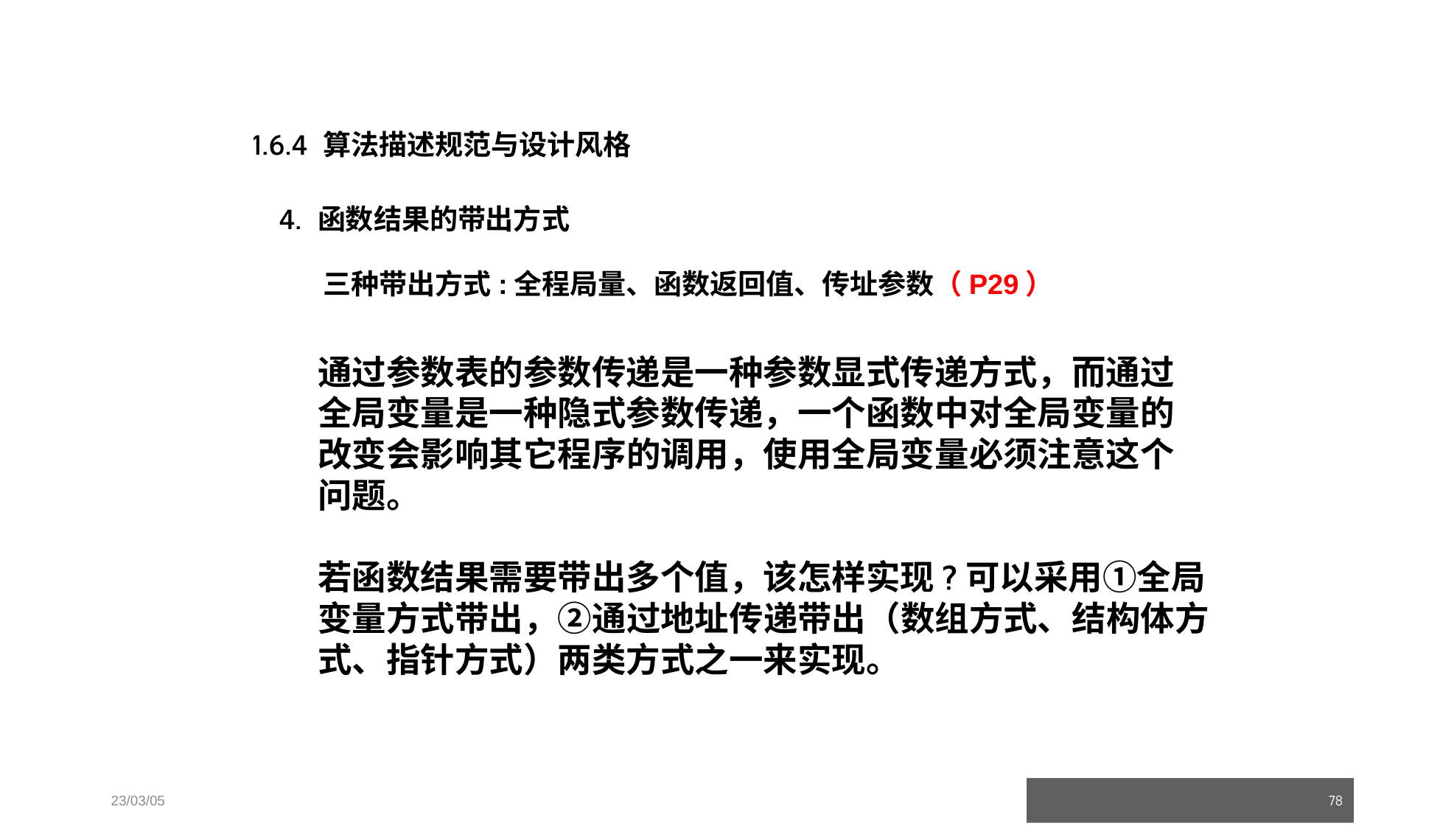

1.6.4 算法描述规范与设计风格
4. 函数结果的带出方式
三种带出方式:全程局量、函数返回值、传址参数（P29）
通过参数表的参数传递是一种参数显式传递方式，而通过全局变量是一种隐式参数传递，一个函数中对全局变量的改变会影响其它程序的调用，使用全局变量必须注意这个问题。
若函数结果需要带出多个值，该怎样实现?可以采用①全局变量方式带出，②通过地址传递带出（数组方式、结构体方式、指针方式）两类方式之一来实现。
23/03/05
78